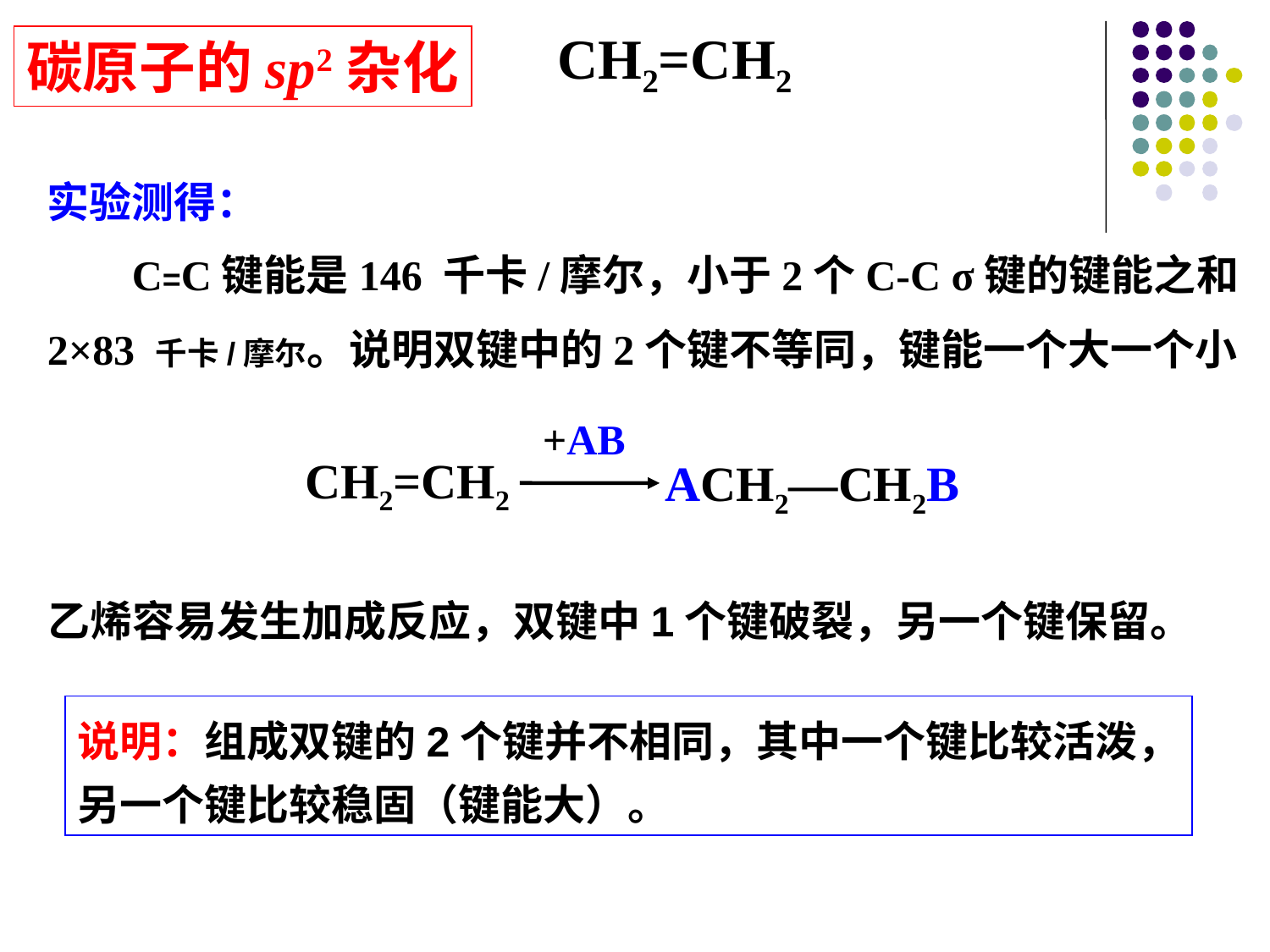

CH2=CH2
碳原子的sp2杂化
实验测得：
        C=C键能是146 千卡/摩尔，小于2个C-C σ键的键能之和2×83 千卡/摩尔。说明双键中的2个键不等同，键能一个大一个小
+AB
CH2=CH2
ACH2—CH2B

乙烯容易发生加成反应，双键中1个键破裂，另一个键保留。
说明：组成双键的2个键并不相同，其中一个键比较活泼，
另一个键比较稳固（键能大）。